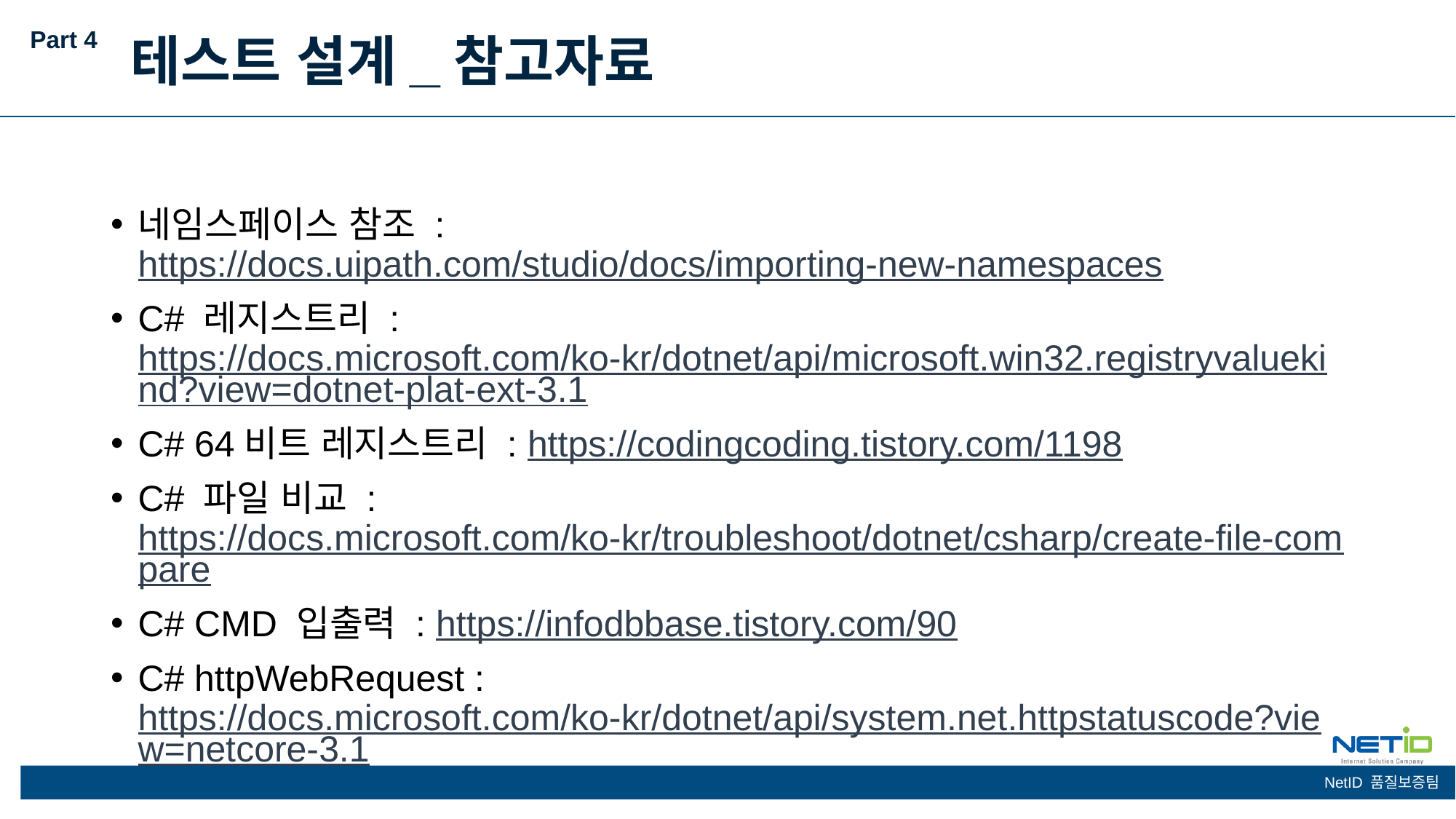

Part 4
테스트 설계_참고자료

네임스페이스 참조 : https://docs.uipath.com/studio/docs/importing-new-namespaces
C# 레지스트리 : https://docs.microsoft.com/ko-kr/dotnet/api/microsoft.win32.registryvaluekind?view=dotnet-plat-ext-3.1
C# 64비트 레지스트리 : https://codingcoding.tistory.com/1198
C# 파일 비교 : https://docs.microsoft.com/ko-kr/troubleshoot/dotnet/csharp/create-file-compare
C# CMD 입출력 : https://infodbbase.tistory.com/90
C# httpWebRequest : https://docs.microsoft.com/ko-kr/dotnet/api/system.net.httpstatuscode?view=netcore-3.1